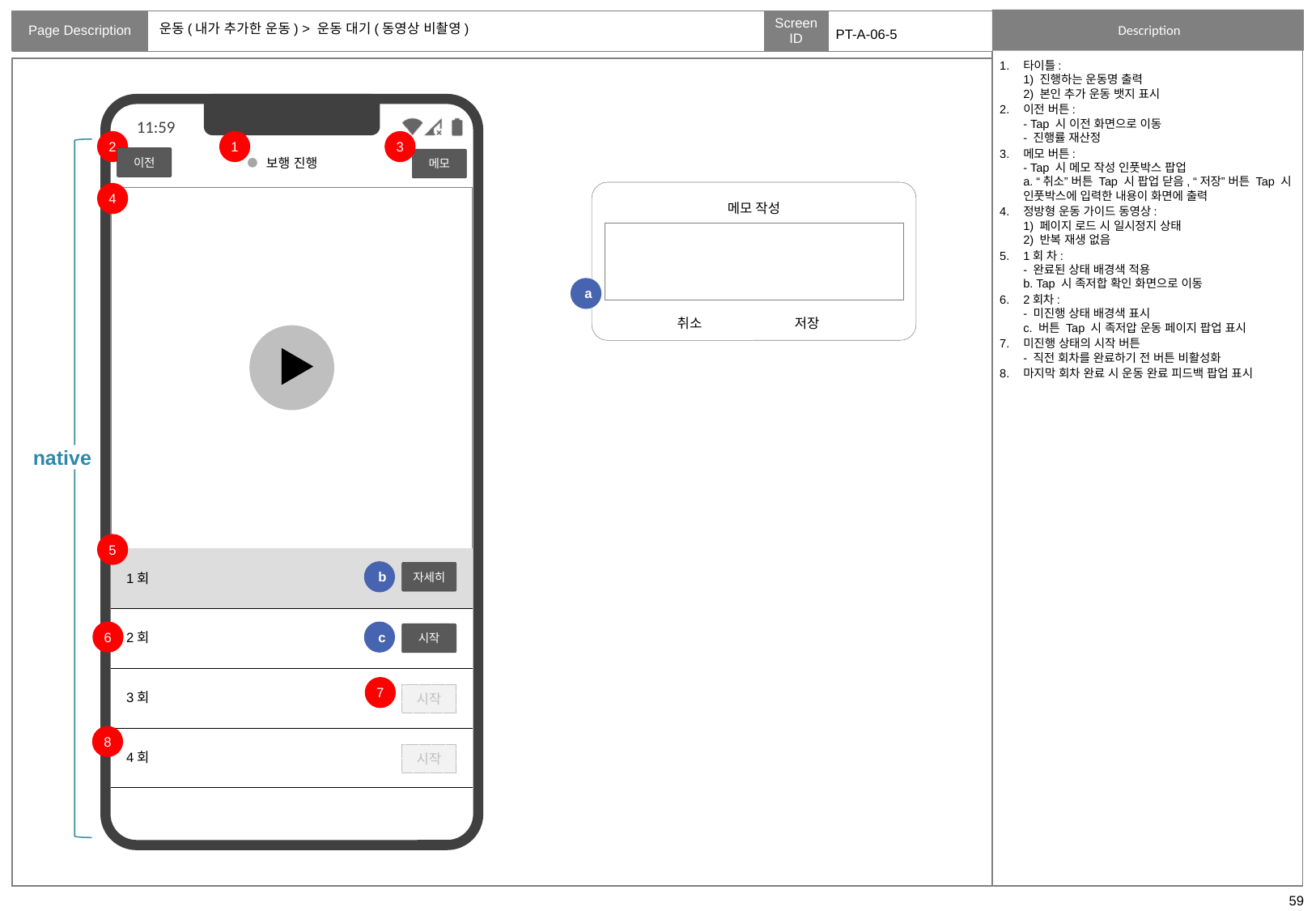

# 운동(내가 추가한 운동) > 운동 대기(동영상 비촬영)
PT-A-06-5
타이틀:
1) 진행하는 운동명 출력
2) 본인 추가 운동 뱃지 표시
이전 버튼:
- Tap 시 이전 화면으로 이동
- 진행률 재산정
메모 버튼:
- Tap 시 메모 작성 인풋박스 팝업
a. “취소” 버튼 Tap 시 팝업 닫음, “저장” 버튼 Tap 시 인풋박스에 입력한 내용이 화면에 출력
정방형 운동 가이드 동영상:
1) 페이지 로드 시 일시정지 상태
2) 반복 재생 없음
1회 차:
- 완료된 상태 배경색 적용
b. Tap 시 족저합 확인 화면으로 이동
2회차:
- 미진행 상태 배경색 표시
c. 버튼 Tap 시 족저압 운동 페이지 팝업 표시
미진행 상태의 시작 버튼
- 직전 회차를 완료하기 전 버튼 비활성화
마지막 회차 완료 시 운동 완료 피드백 팝업 표시

2
1
3

native

이전
보행 진행

메모

4

메모 작성

a
취소
저장
5
| 1회 |  |
| --- | --- |
| 2회 |  |
| 3회 |  |
| 4회 |  |
b

자세히
6
c

시작
7

시작
8

시작